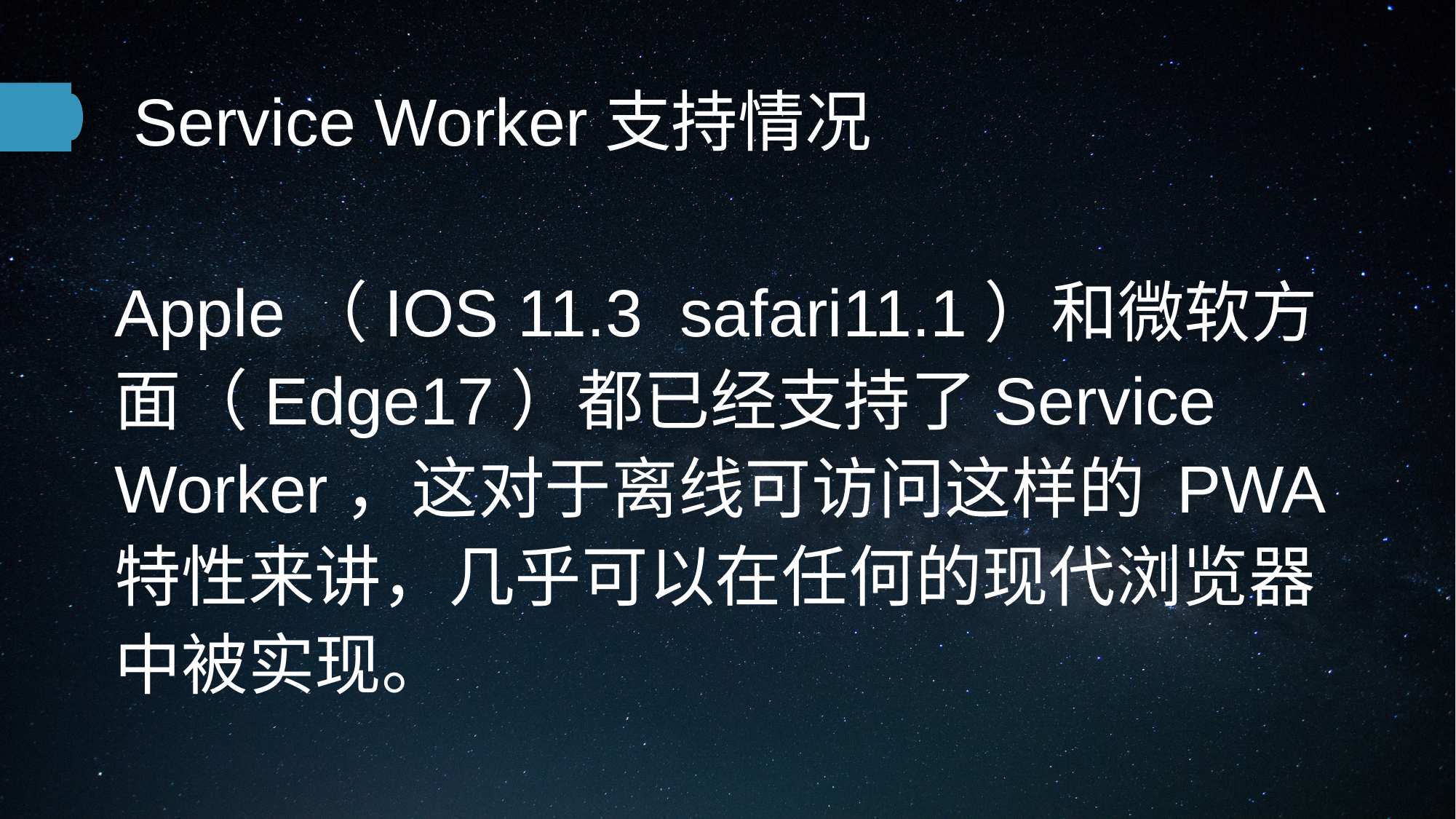

Service Worker支持情况

Apple（IOS 11.3  safari11.1）和微软方面（Edge17）都已经支持了Service Worker，这对于离线可访问这样的 PWA 特性来讲，几乎可以在任何的现代浏览器中被实现。